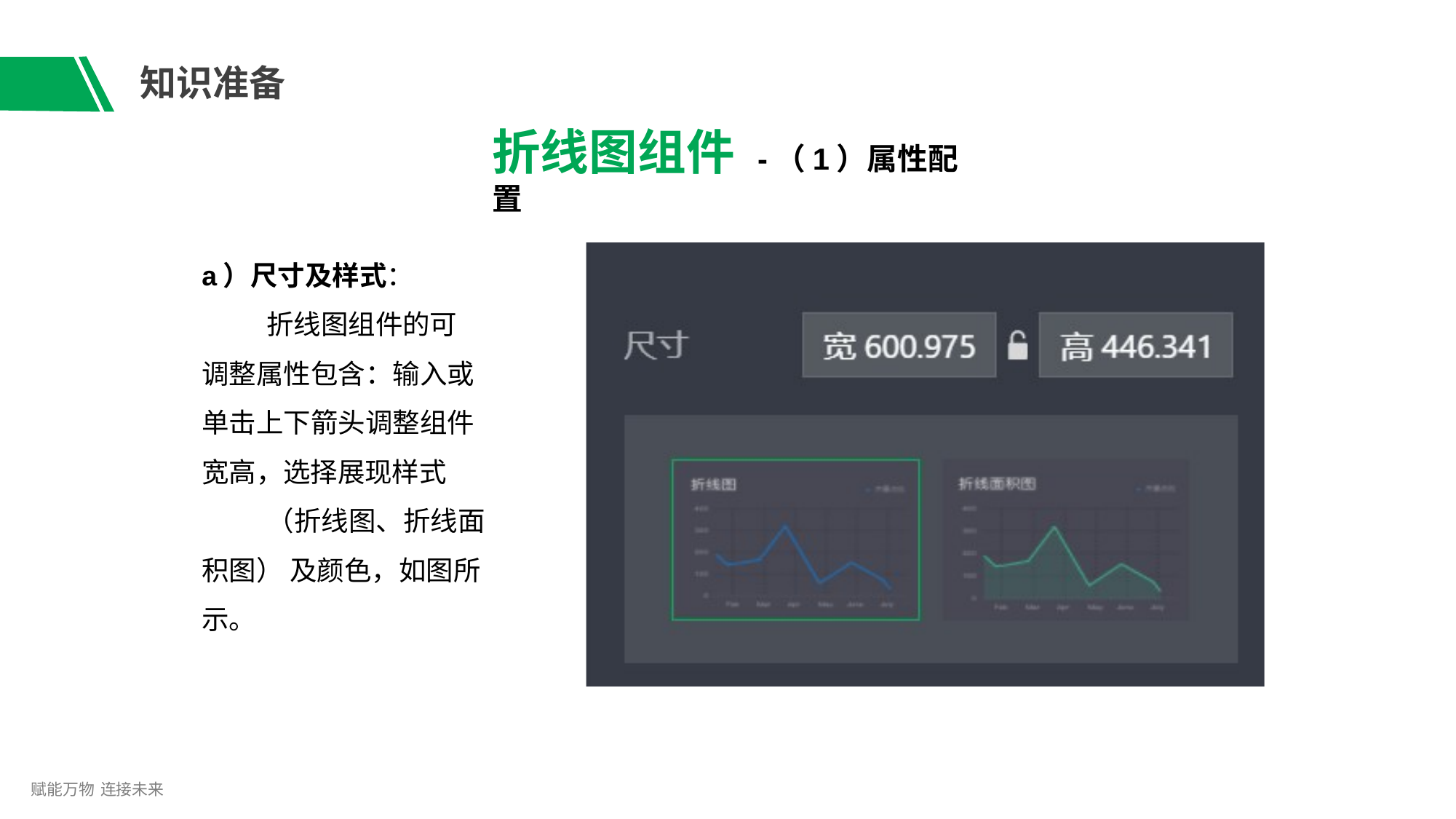

# 知识准备
折线图组件 -（1）属性配置

a）尺寸及样式：
折线图组件的可 调整属性包含：输入或 单击上下箭头调整组件 宽高，选择展现样式
（折线图、折线面积图） 及颜色，如图所示。
赋能万物 连接未来